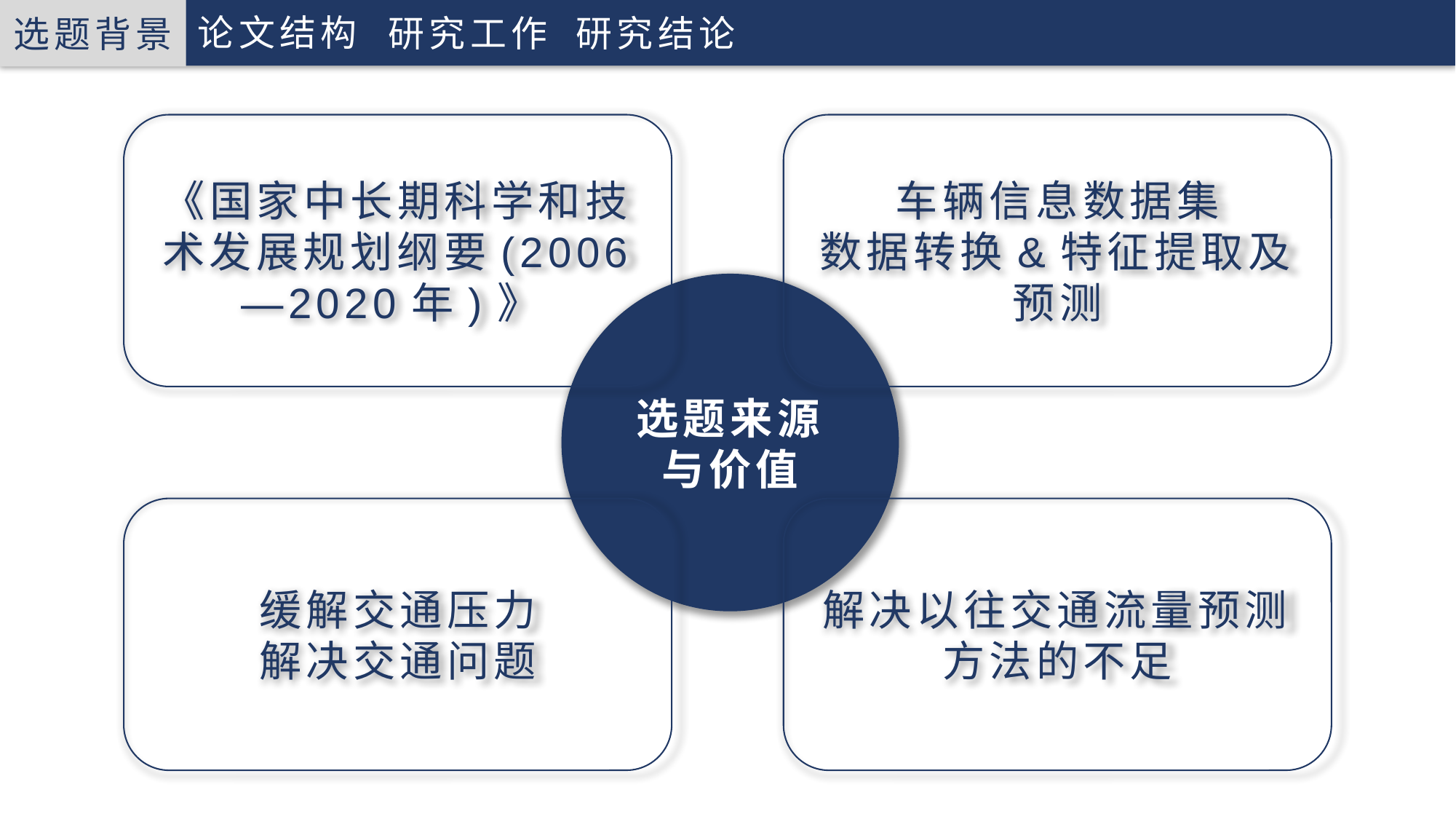

选题背景
论文结构
研究工作
研究结论
选题背景
《国家中长期科学和技术发展规划纲要(2006—2020年)》
车辆信息数据集
数据转换&特征提取及预测
选题来源与价值
缓解交通压力
解决交通问题
解决以往交通流量预测方法的不足